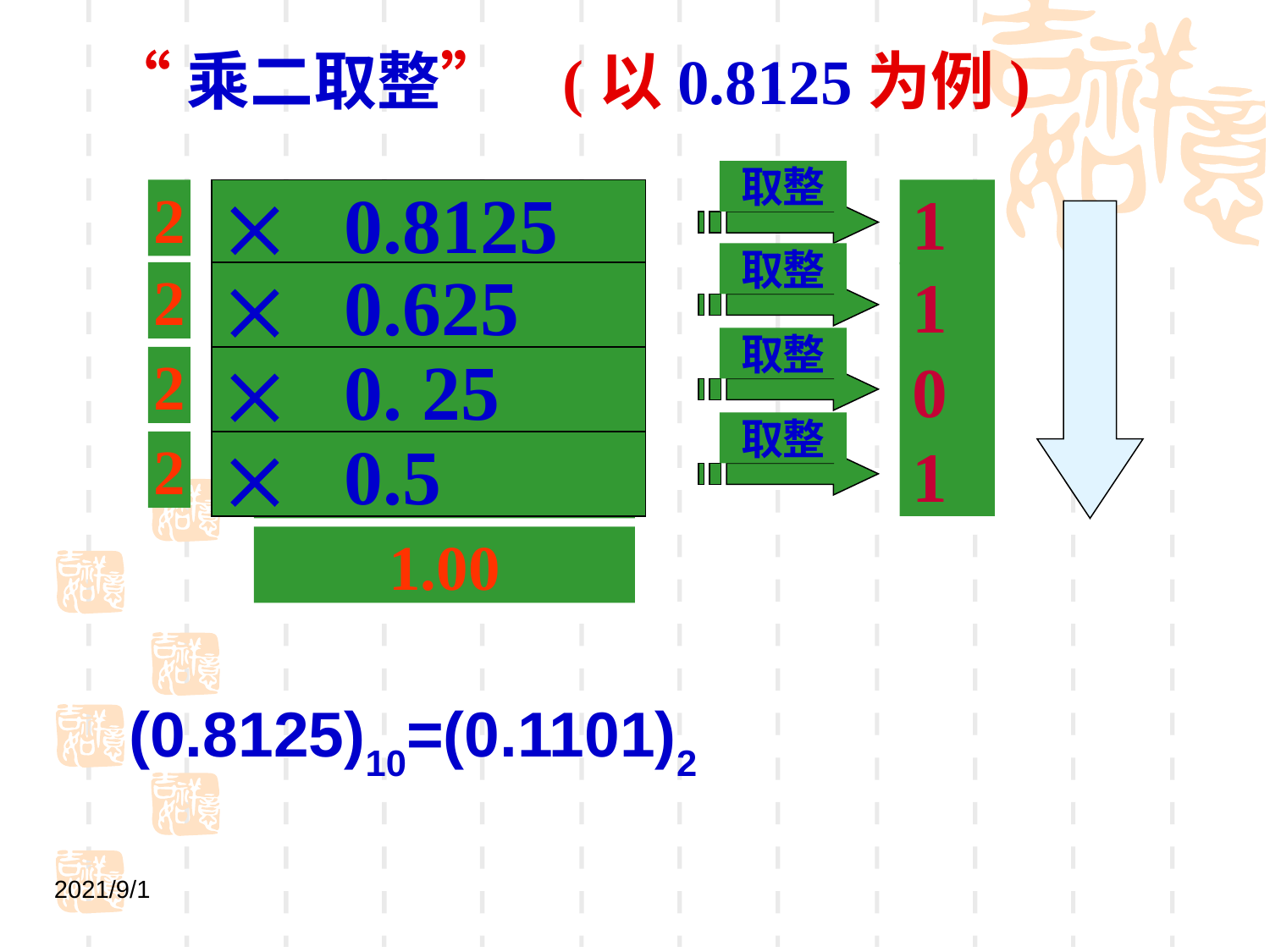

“乘二取整”   (以0.8125为例)
取整
2
×   0.8125
1

1.625

取整
2
×   0.625
1

1.25
取整
2
×   0. 25
0

0.5
取整
2
×   0.5
1

1.00
(0.8125)10=(0.1101)2
2021/9/1